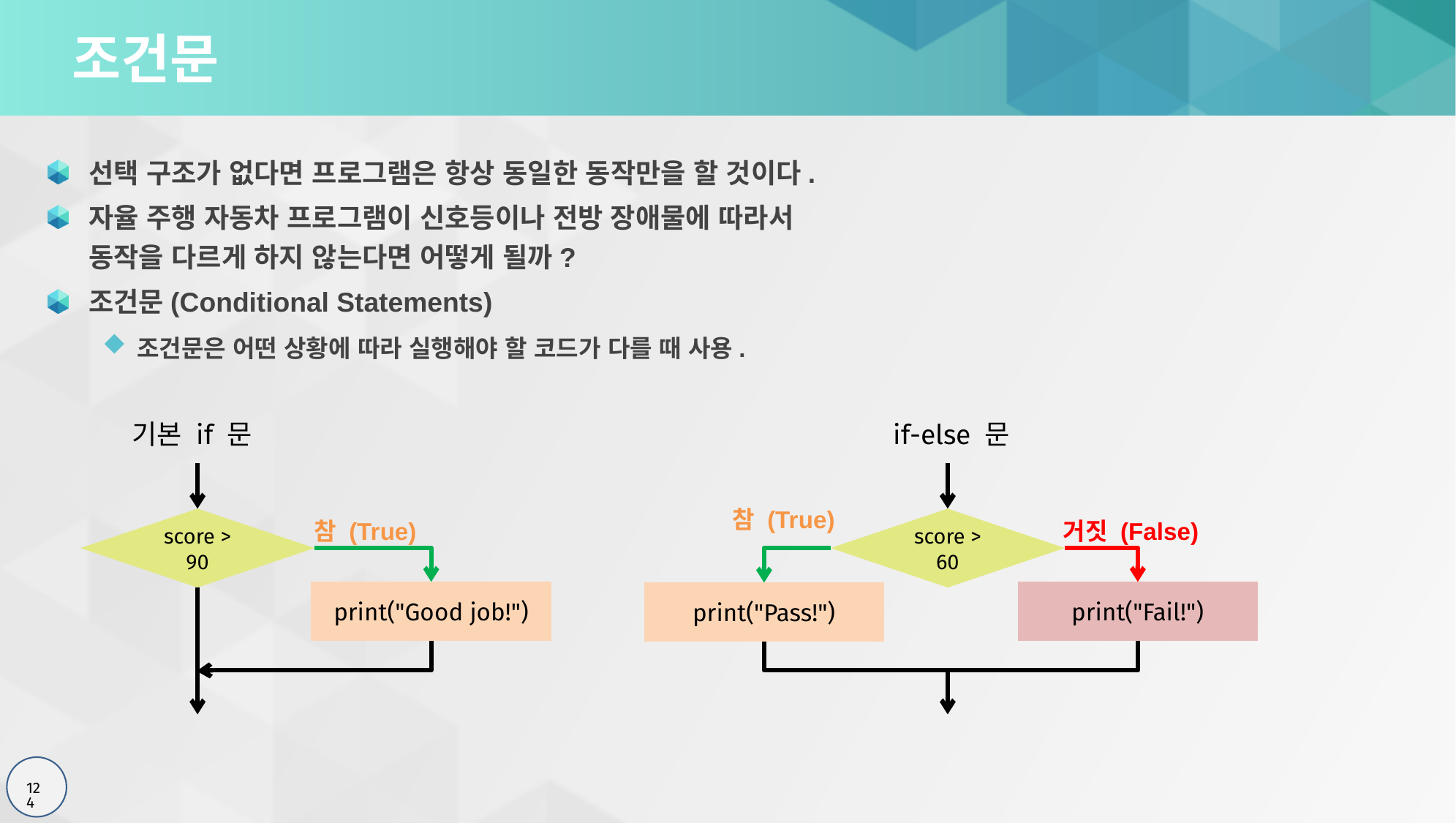

# 조건문
선택 구조가 없다면 프로그램은 항상 동일한 동작만을 할 것이다.
자율 주행 자동차 프로그램이 신호등이나 전방 장애물에 따라서
동작을 다르게 하지 않는다면 어떻게 될까?
조건문(Conditional Statements)
조건문은 어떤 상황에 따라 실행해야 할 코드가 다를 때 사용.
if-else 문
기본 if 문
score > 90
참 (True)
print("Good job!")
참 (True)
score > 60
거짓 (False)
print("Fail!")
print("Pass!")